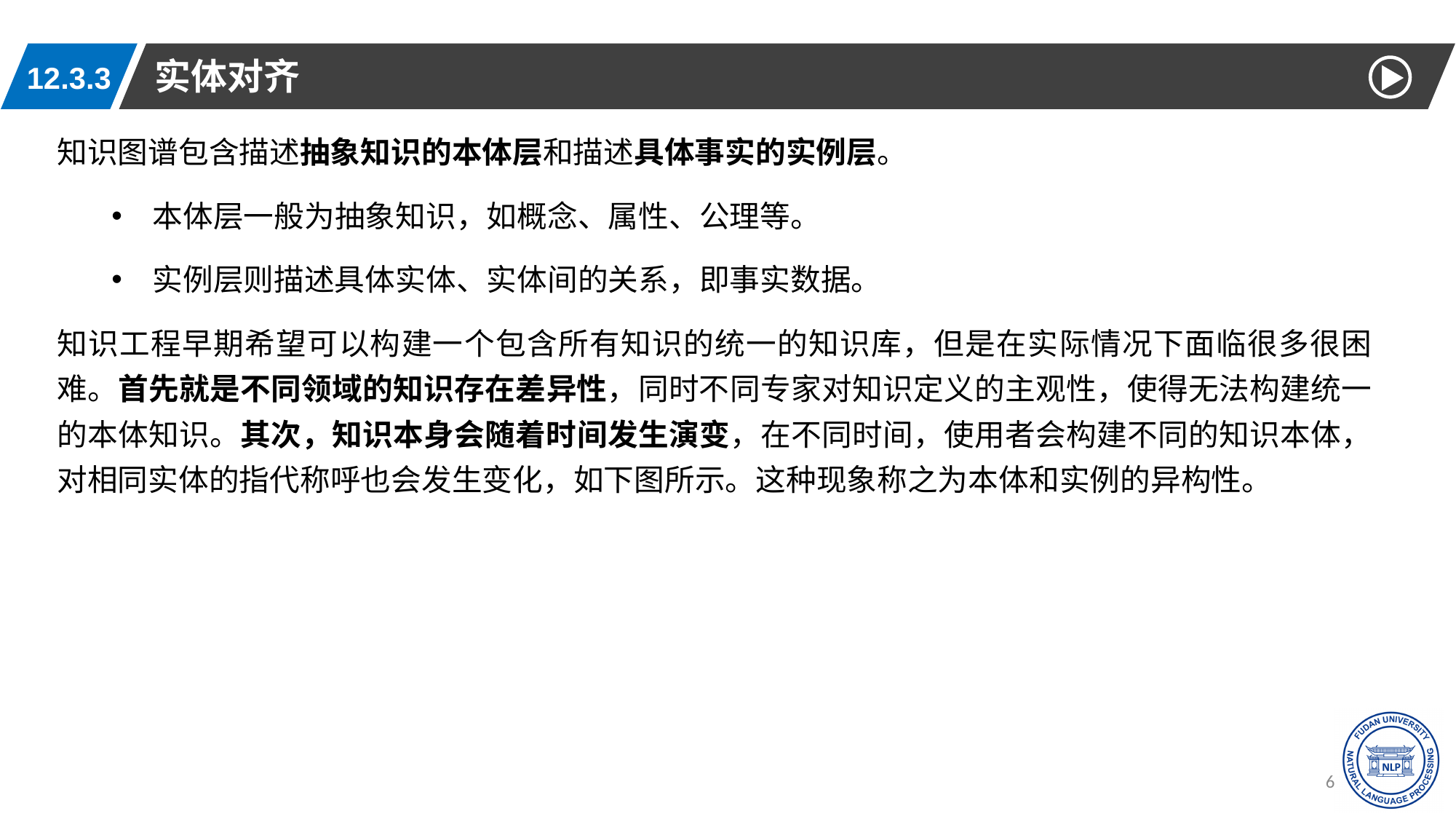

实体对齐
12.3.3

知识图谱包含描述抽象知识的本体层和描述具体事实的实例层。
本体层一般为抽象知识，如概念、属性、公理等。
实例层则描述具体实体、实体间的关系，即事实数据。
知识工程早期希望可以构建一个包含所有知识的统一的知识库，但是在实际情况下面临很多很困难。首先就是不同领域的知识存在差异性，同时不同专家对知识定义的主观性，使得无法构建统一的本体知识。其次，知识本身会随着时间发生演变，在不同时间，使用者会构建不同的知识本体，对相同实体的指代称呼也会发生变化，如下图所示。这种现象称之为本体和实例的异构性。
60